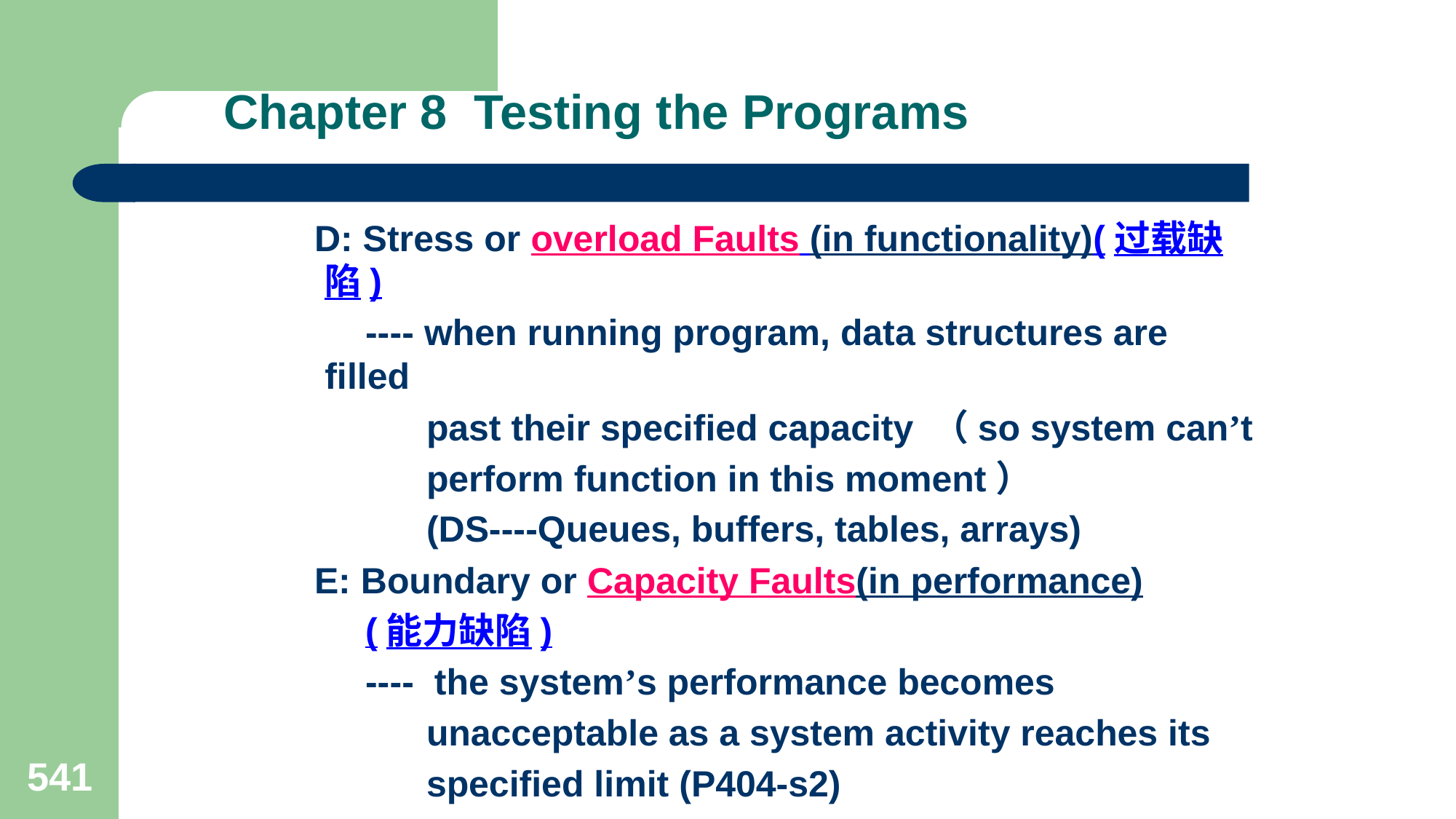

# Chapter 8  Testing the Programs
   D: Stress or overload Faults (in functionality)(过载缺陷)
        ---- when running program, data structures are filled
              past their specified capacity （so system can’t
              perform function in this moment）
              (DS----Queues, buffers, tables, arrays)
   E: Boundary or Capacity Faults(in performance)
        (能力缺陷)
        ----  the system’s performance becomes
              unacceptable as a system activity reaches its
              specified limit (P404-s2)
541